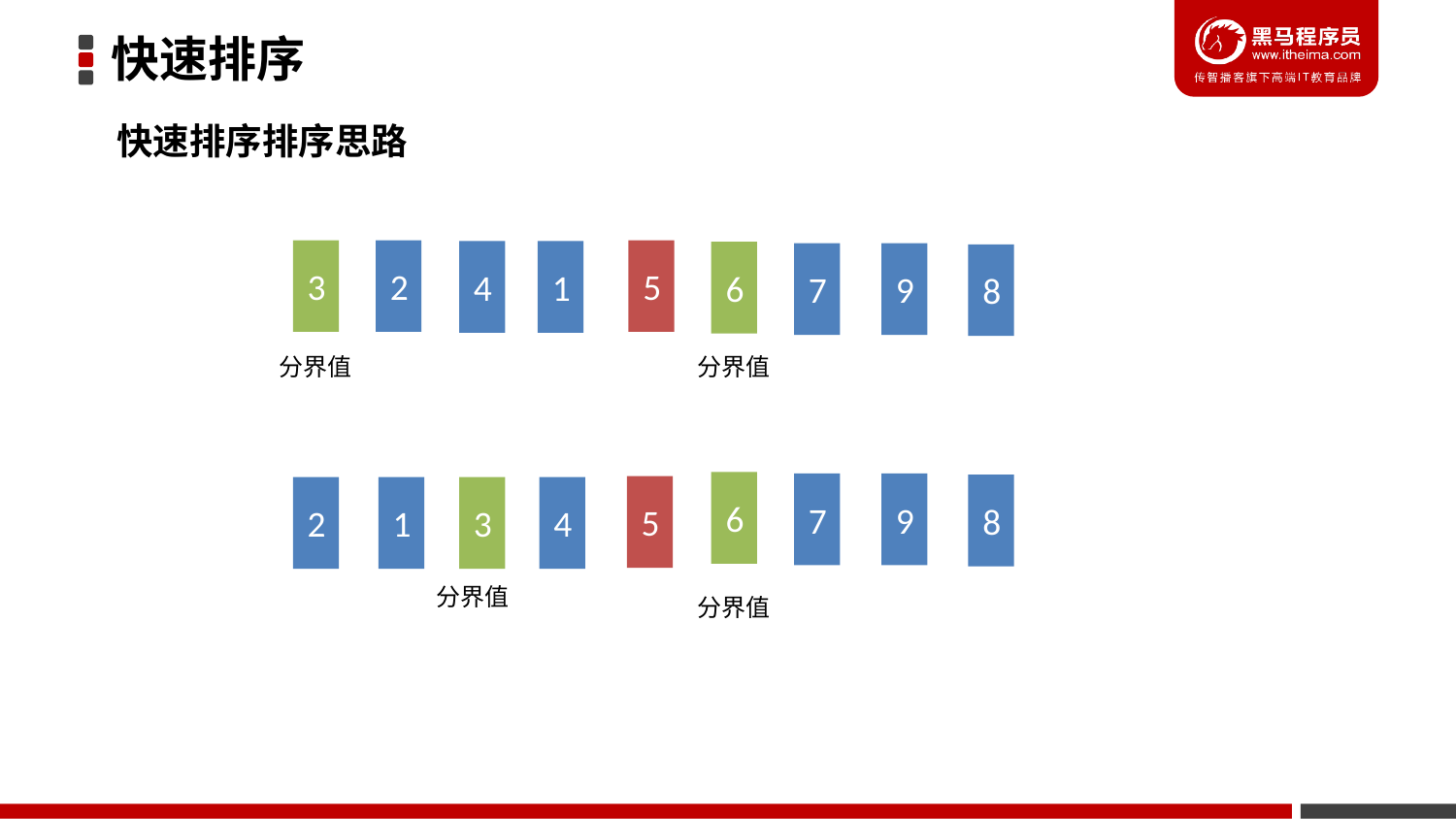

快速排序
快速排序排序思路
3
2
5
4
1
6
7
9
8
分界值
分界值
6
7
9
8
5
3
2
1
4
分界值
分界值